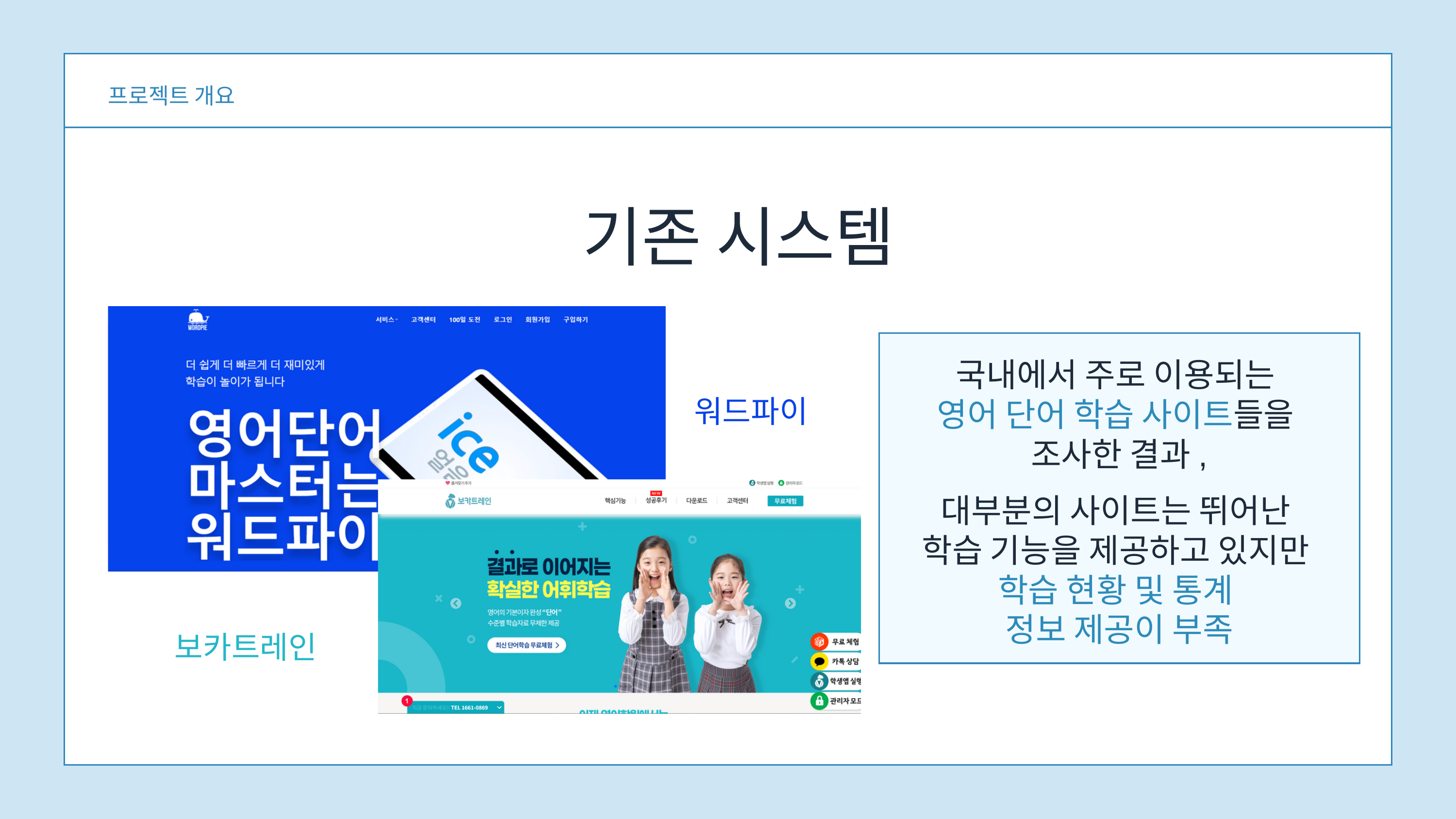

프로젝트 개요

기존 시스템

국내에서 주로 이용되는
영어 단어 학습 사이트들을
조사한 결과,

대부분의 사이트는 뛰어난
학습 기능을 제공하고 있지만
학습 현황 및 통계
정보 제공이 부족
워드파이

보카트레인